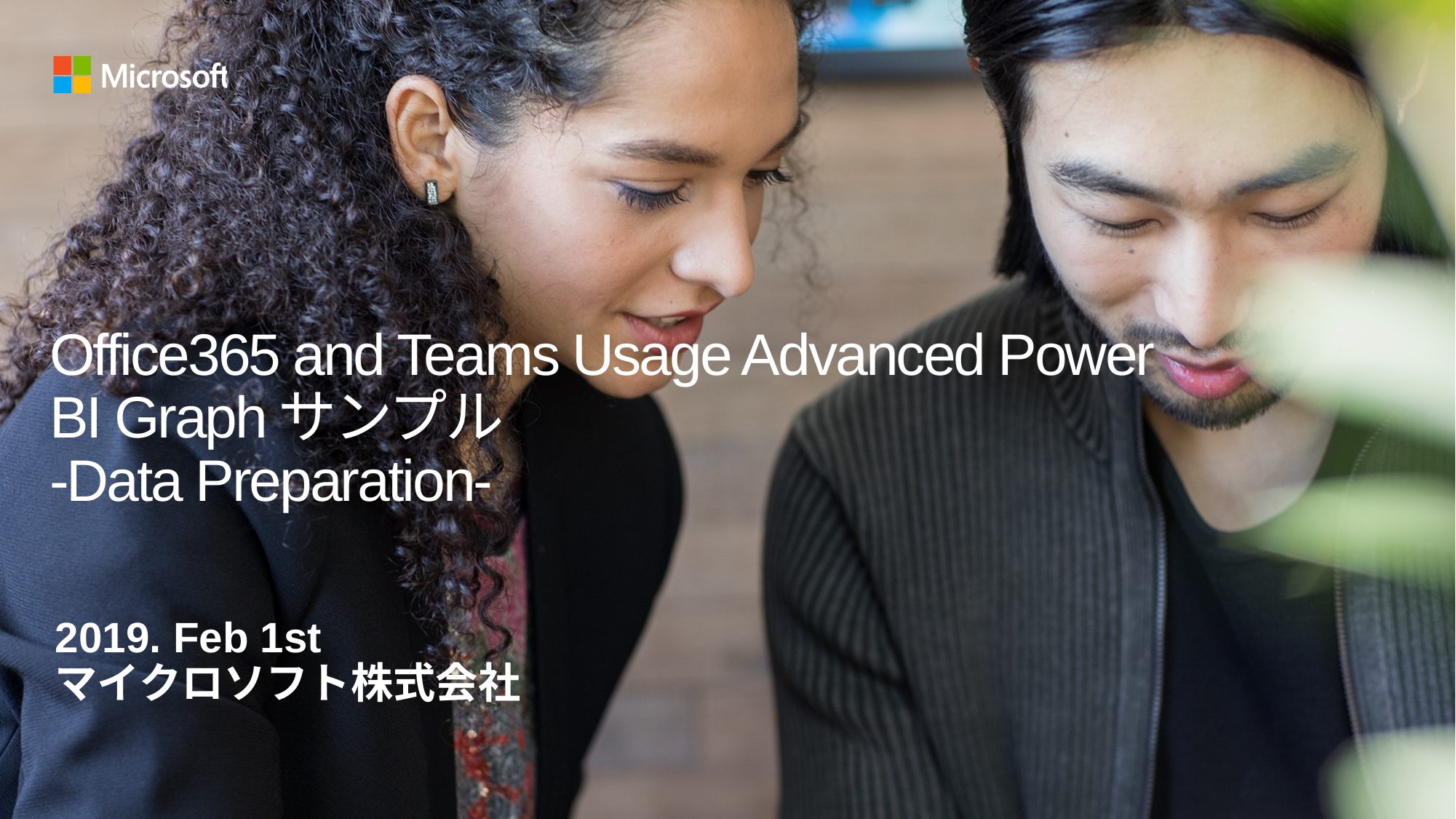

# Office365 and Teams Usage Advanced Power BI Graphサンプル -Data Preparation-
2019. Feb 1st
マイクロソフト株式会社